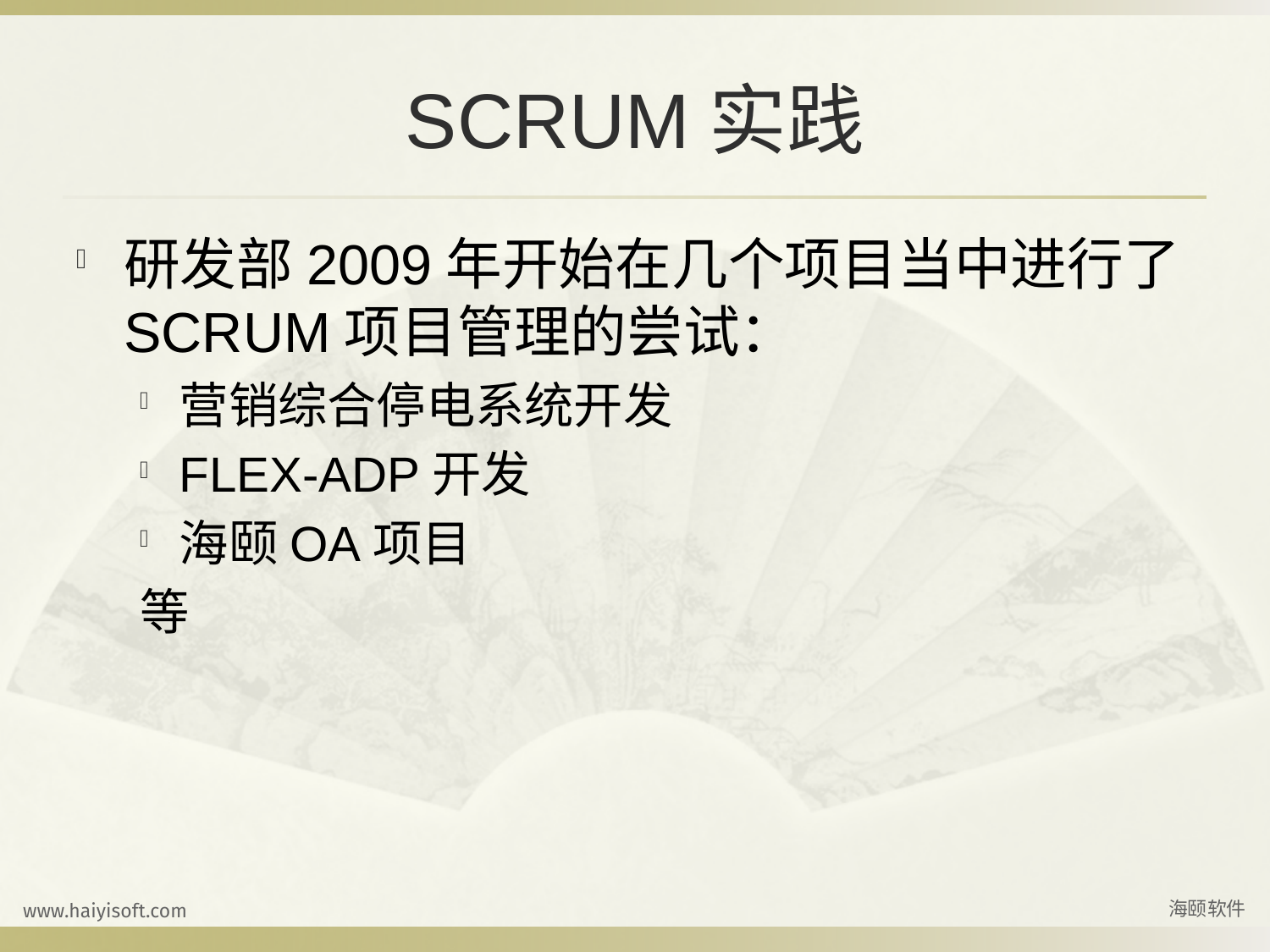

# SCRUM实践
研发部2009年开始在几个项目当中进行了SCRUM项目管理的尝试：
营销综合停电系统开发
FLEX-ADP开发
海颐OA项目
等

www.haiyisoft.com
海颐软件